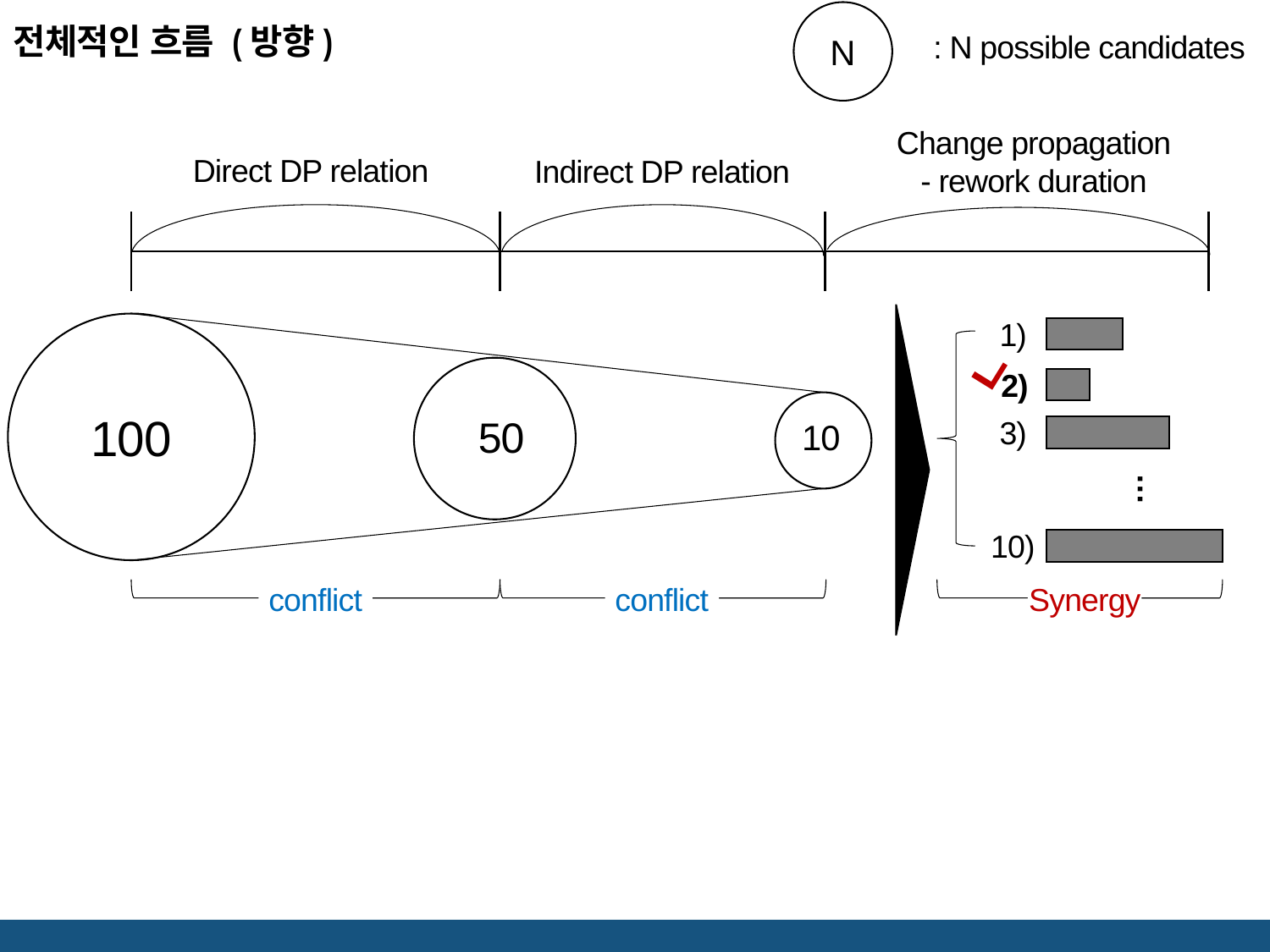

전체적인 흐름 (방향)
: N possible candidates
N
Change propagation
- rework duration
Direct DP relation
Indirect DP relation

1)

ㄱ

2)

100
50
3)

10

…
10)

Synergy
conflict
conflict